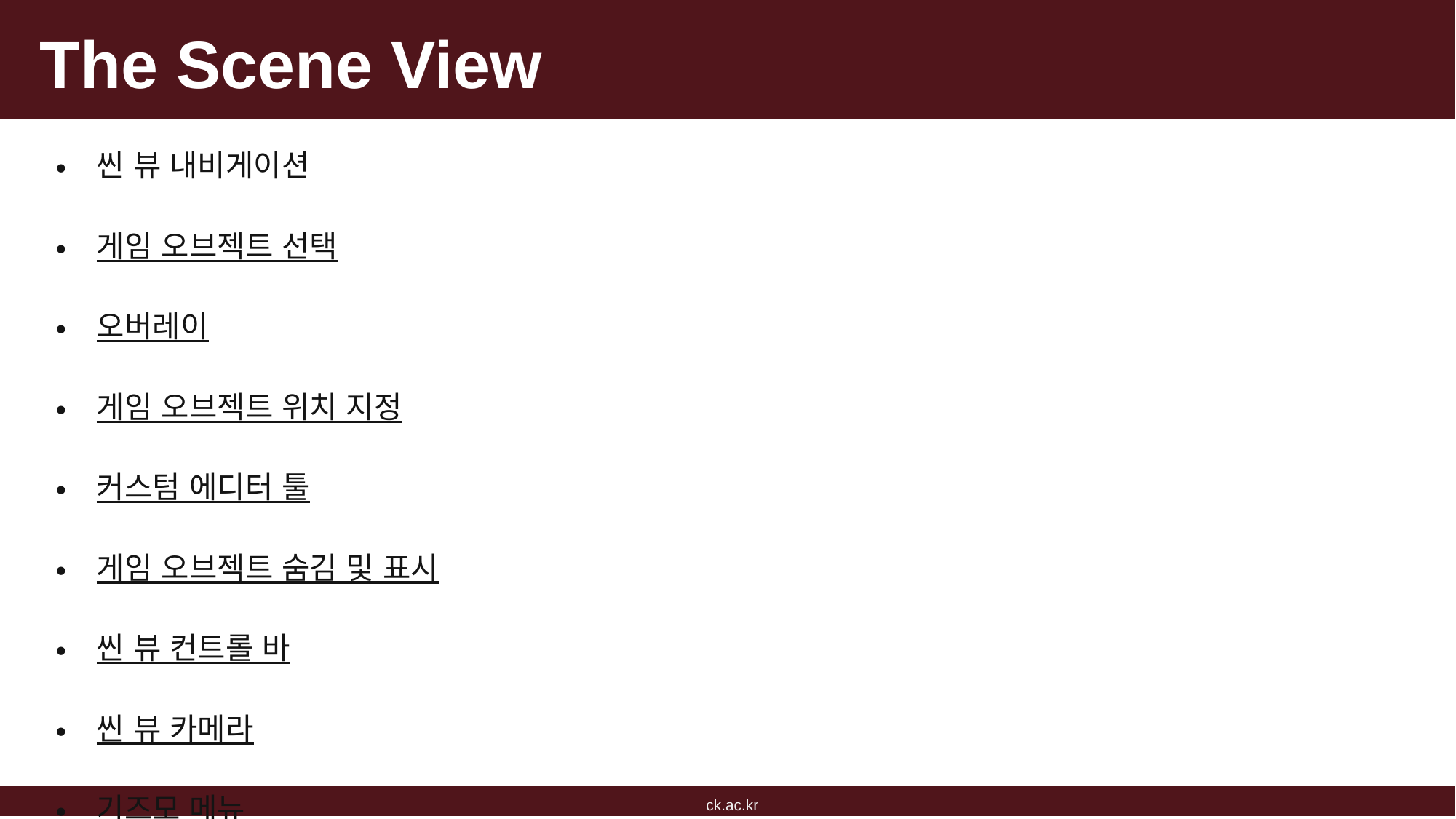

# The Scene View
씬 뷰 내비게이션

게임 오브젝트 선택

오버레이

게임 오브젝트 위치 지정

커스텀 에디터 툴

게임 오브젝트 숨김 및 표시

씬 뷰 컨트롤 바

씬 뷰 카메라

기즈모 메뉴
ck.ac.kr